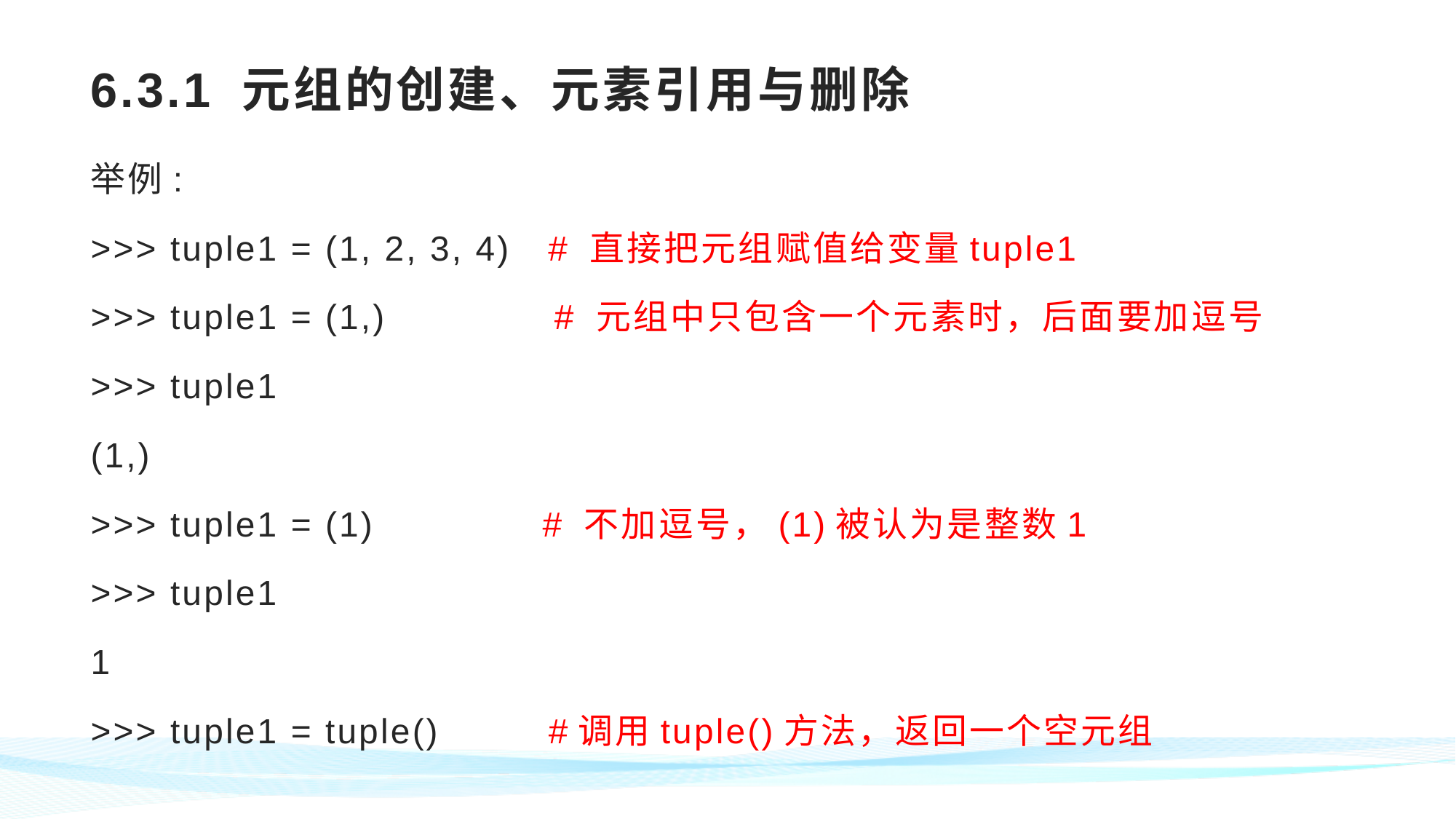

# 6.3.1 元组的创建、元素引用与删除
举例:
>>> tuple1 = (1, 2, 3, 4)   # 直接把元组赋值给变量tuple1
>>> tuple1 = (1,)              # 元组中只包含一个元素时，后面要加逗号
>>> tuple1
(1,)
>>> tuple1 = (1)              # 不加逗号，(1)被认为是整数1
>>> tuple1
1
>>> tuple1 = tuple()         #调用tuple()方法，返回一个空元组
45